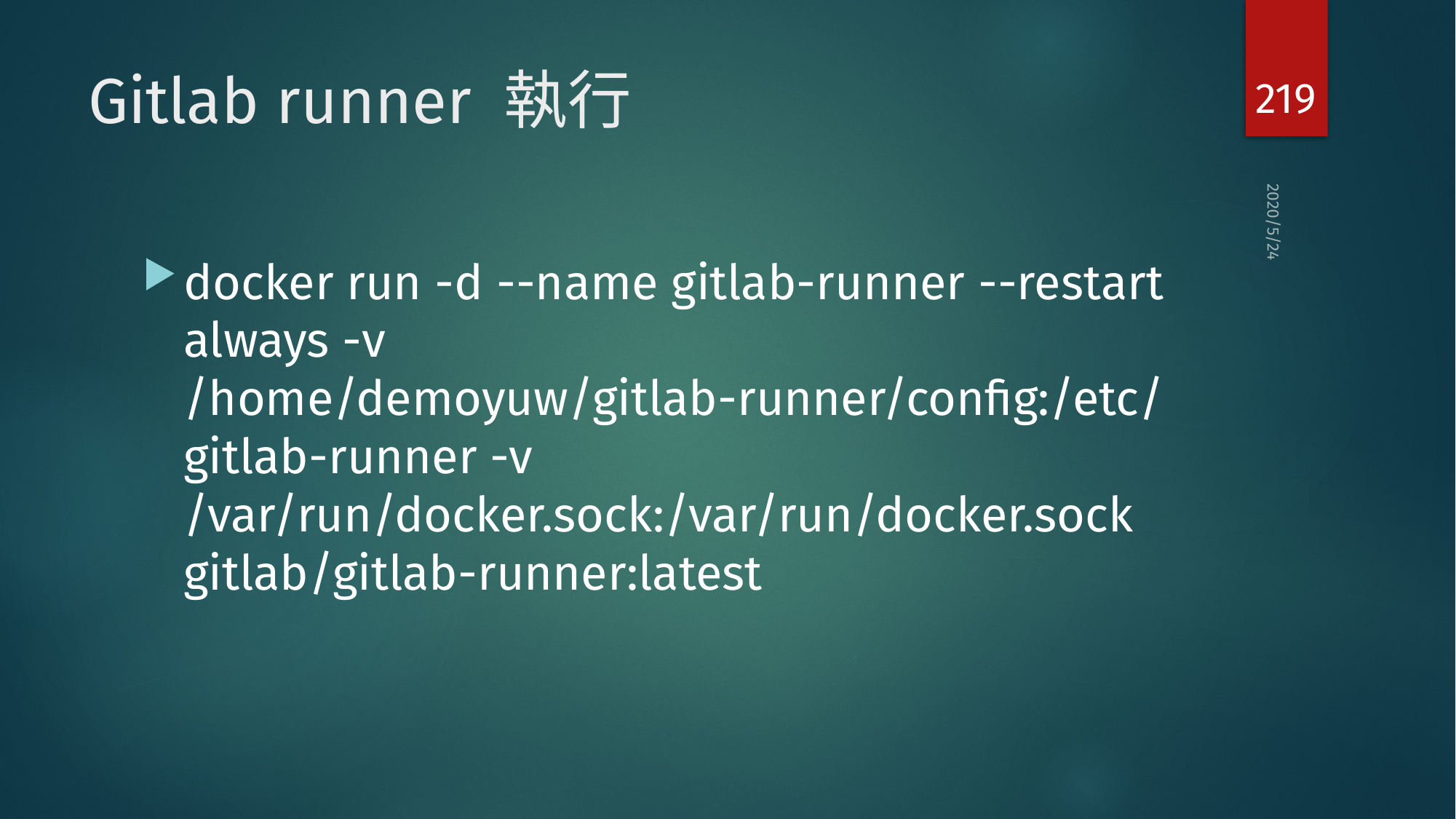

219
# Gitlab runner 執行
2020/5/24
docker run -d --name gitlab-runner --restart always -v /home/demoyuw/gitlab-runner/config:/etc/gitlab-runner -v /var/run/docker.sock:/var/run/docker.sock gitlab/gitlab-runner:latest